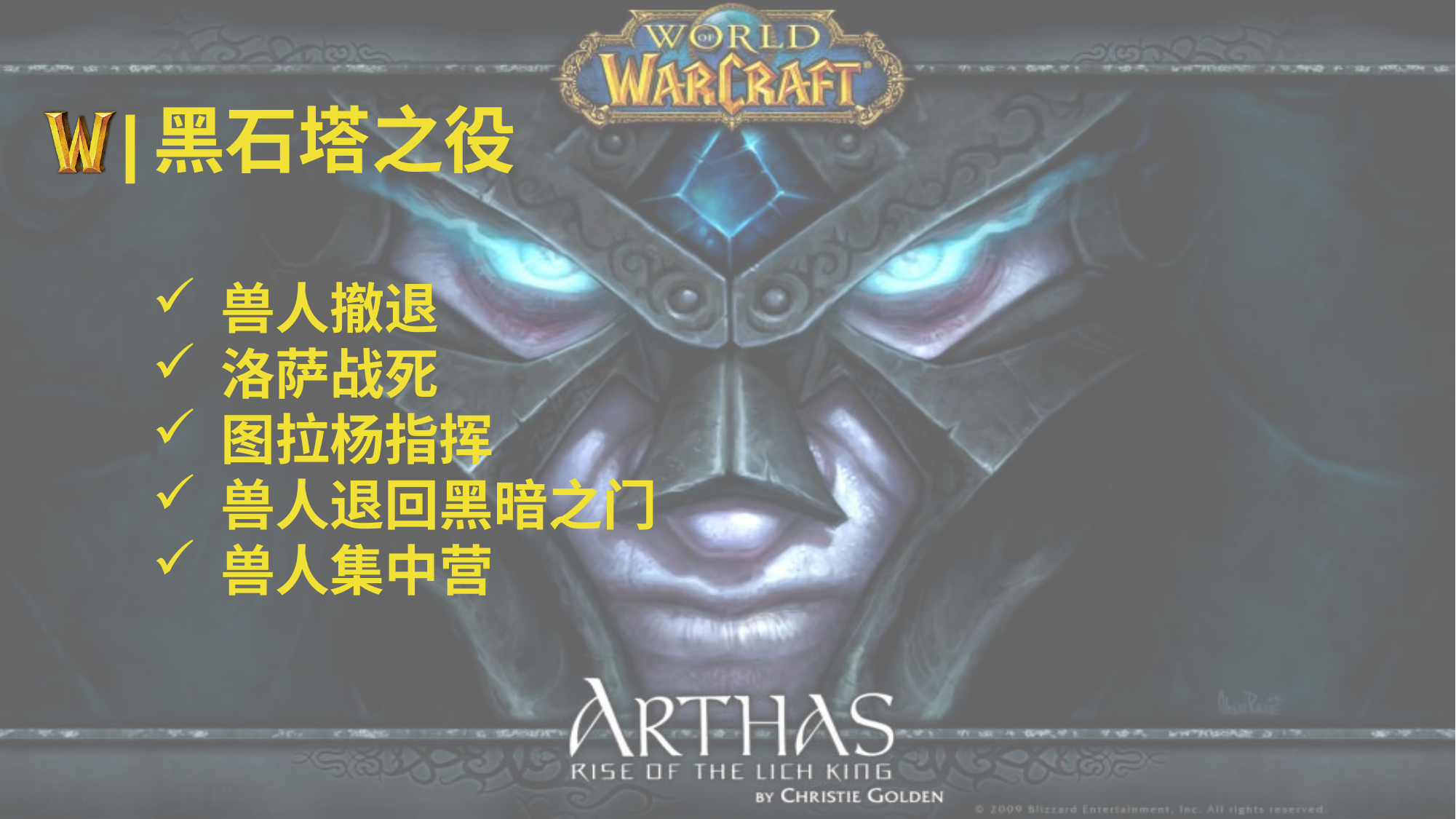

# 黑石塔之役
兽人撤退
洛萨战死
图拉杨指挥
兽人退回黑暗之门
兽人集中营